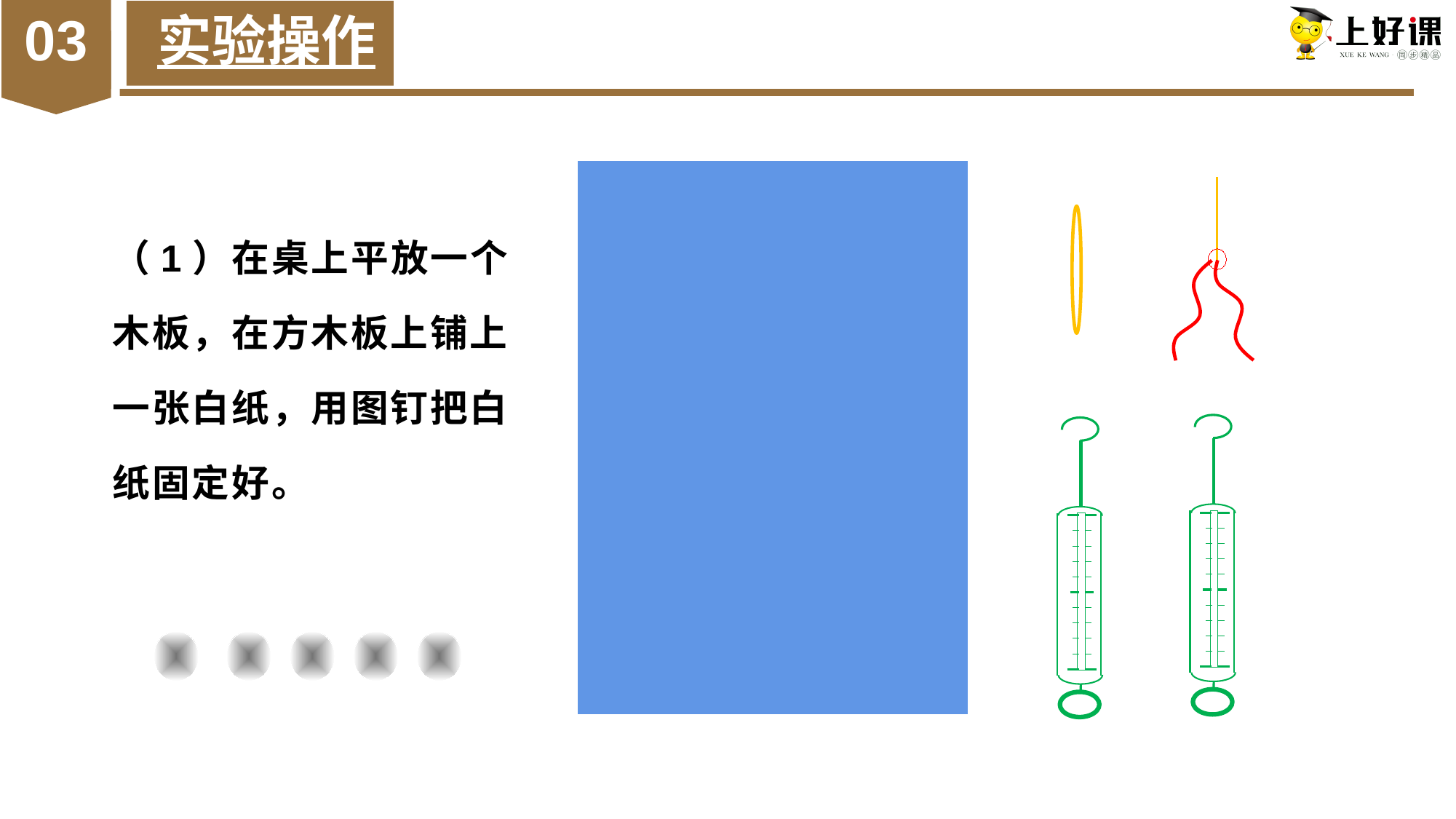

03

实验操作

（1）在桌上平放一个
木板，在方木板上铺上
一张白纸，用图钉把白
纸固定好。